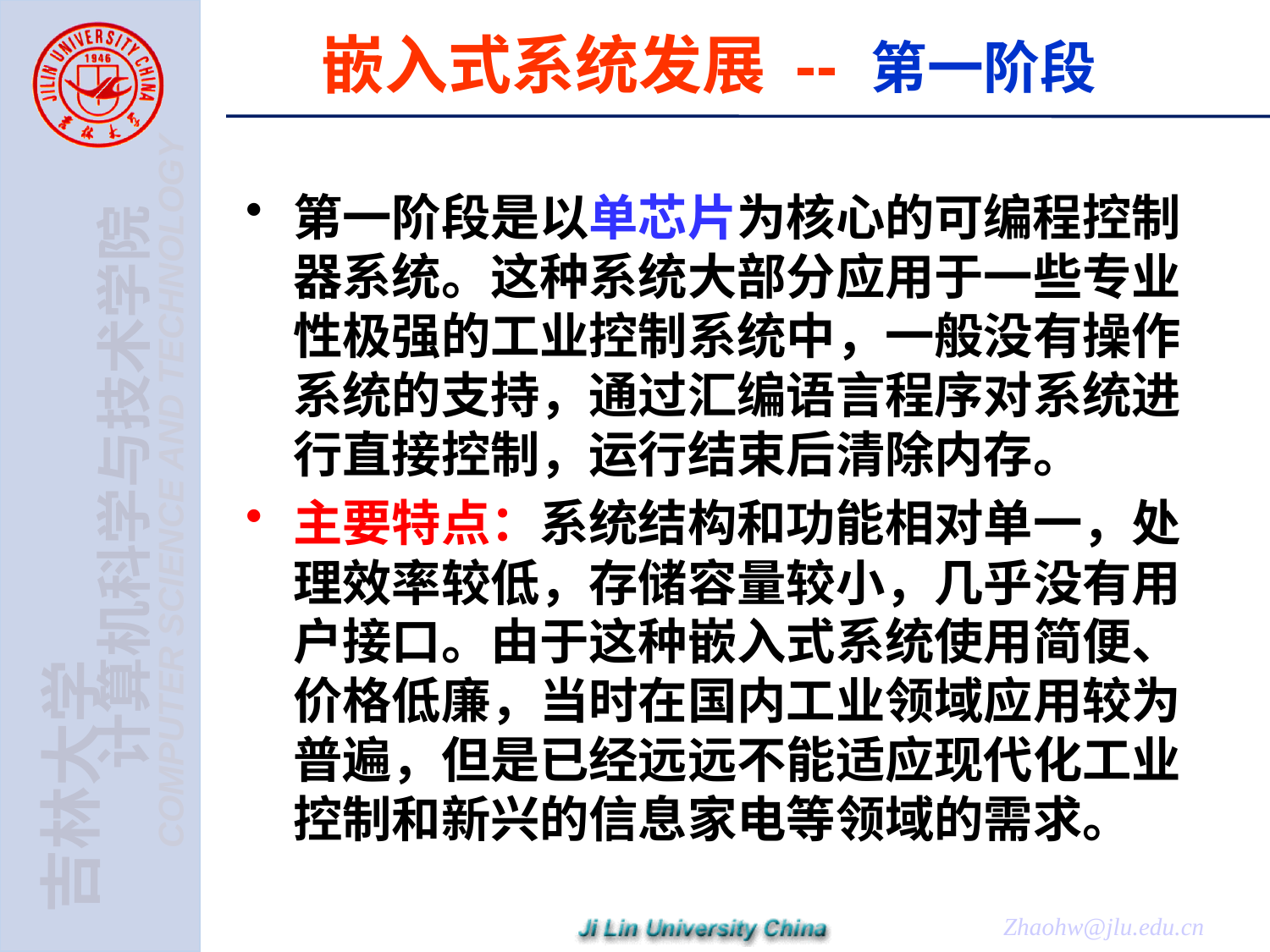

# 嵌入式系统发展 -- 第一阶段
第一阶段是以单芯片为核心的可编程控制器系统。这种系统大部分应用于一些专业性极强的工业控制系统中，一般没有操作系统的支持，通过汇编语言程序对系统进行直接控制，运行结束后清除内存。
主要特点：系统结构和功能相对单一，处理效率较低，存储容量较小，几乎没有用户接口。由于这种嵌入式系统使用简便、价格低廉，当时在国内工业领域应用较为普遍，但是已经远远不能适应现代化工业控制和新兴的信息家电等领域的需求。